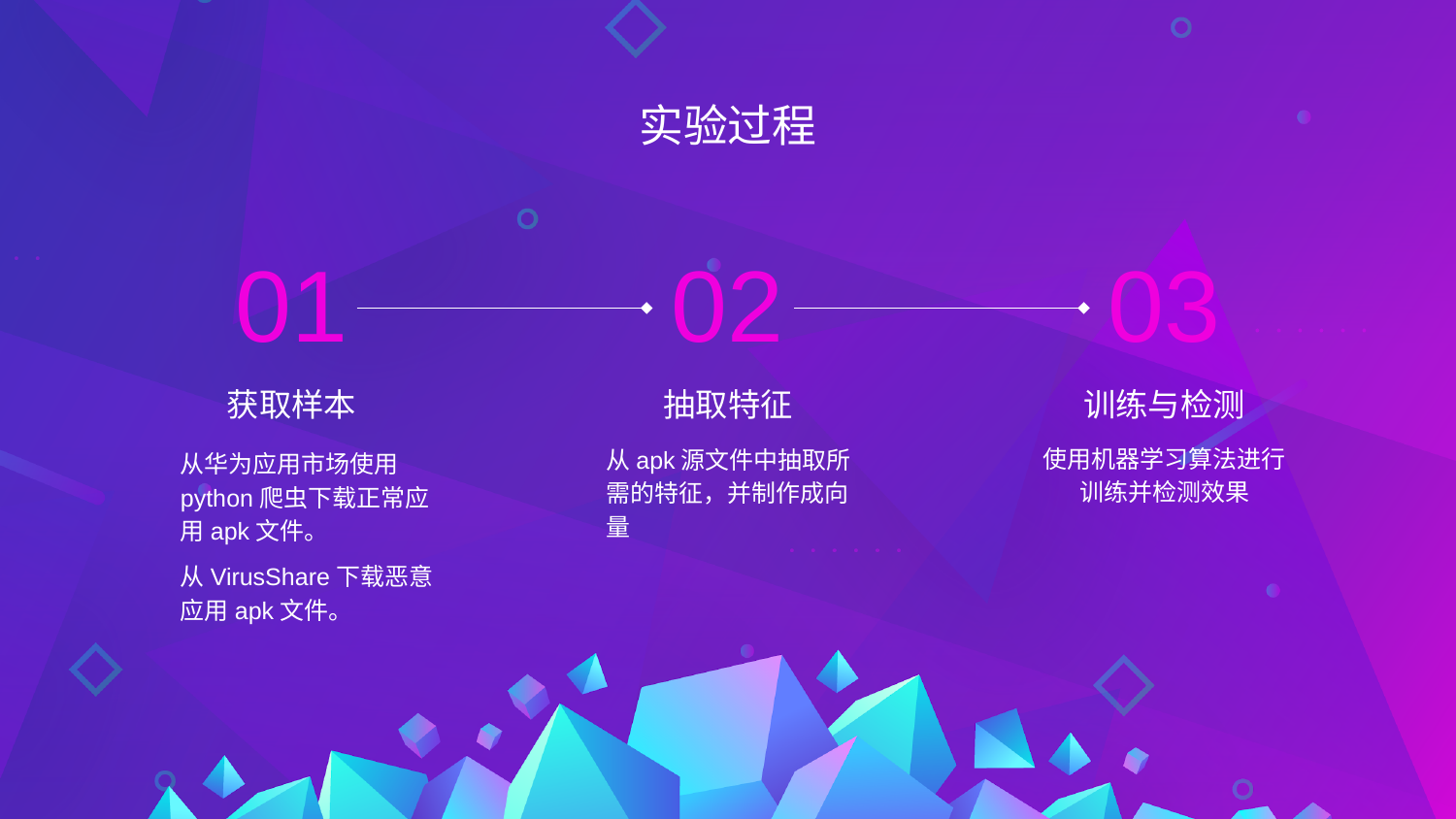

# 实验过程
01
02
03
获取样本
抽取特征
训练与检测
使用机器学习算法进行训练并检测效果
从apk源文件中抽取所需的特征，并制作成向量
从华为应用市场使用python爬虫下载正常应用apk文件。
从VirusShare下载恶意应用apk文件。